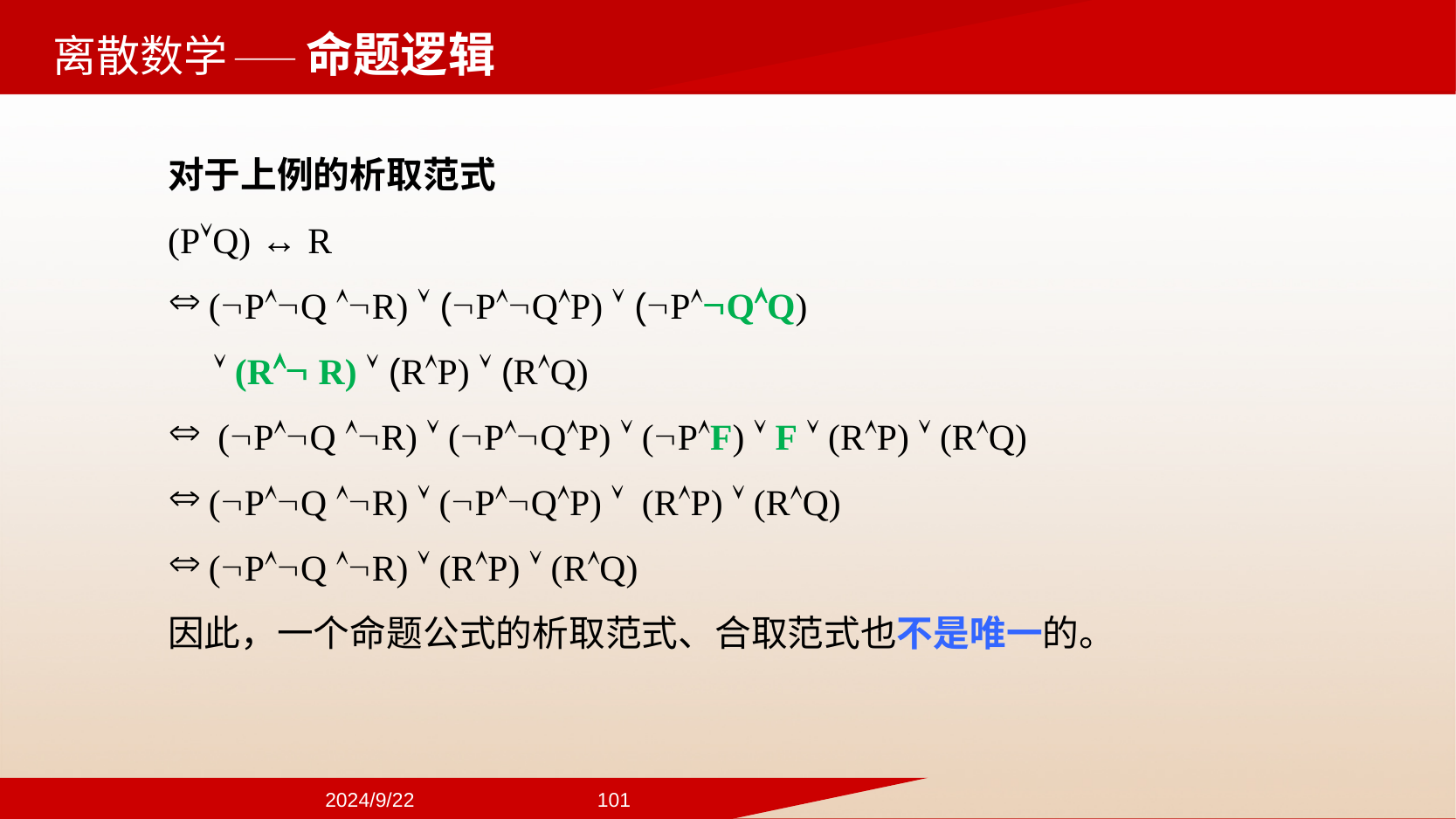

——命题逻辑
对于上例的析取范式
(P∨Q) ↔ R
(¬P∧¬Q ∧¬R) ∨ (¬P∧¬Q∧P) ∨ (¬P∧¬Q∧Q)
     ∨ (R∧¬ R) ∨ (R∧P) ∨ (R∧Q)
 (¬P∧¬Q ∧¬R) ∨ (¬P∧¬Q∧P) ∨ (¬P∧F) ∨ F ∨ (R∧P) ∨ (R∧Q)
(¬P∧¬Q ∧¬R) ∨ (¬P∧¬Q∧P) ∨  (R∧P) ∨ (R∧Q)
(¬P∧¬Q ∧¬R) ∨ (R∧P) ∨ (R∧Q)
因此，一个命题公式的析取范式、合取范式也不是唯一的。
2024/9/22
101